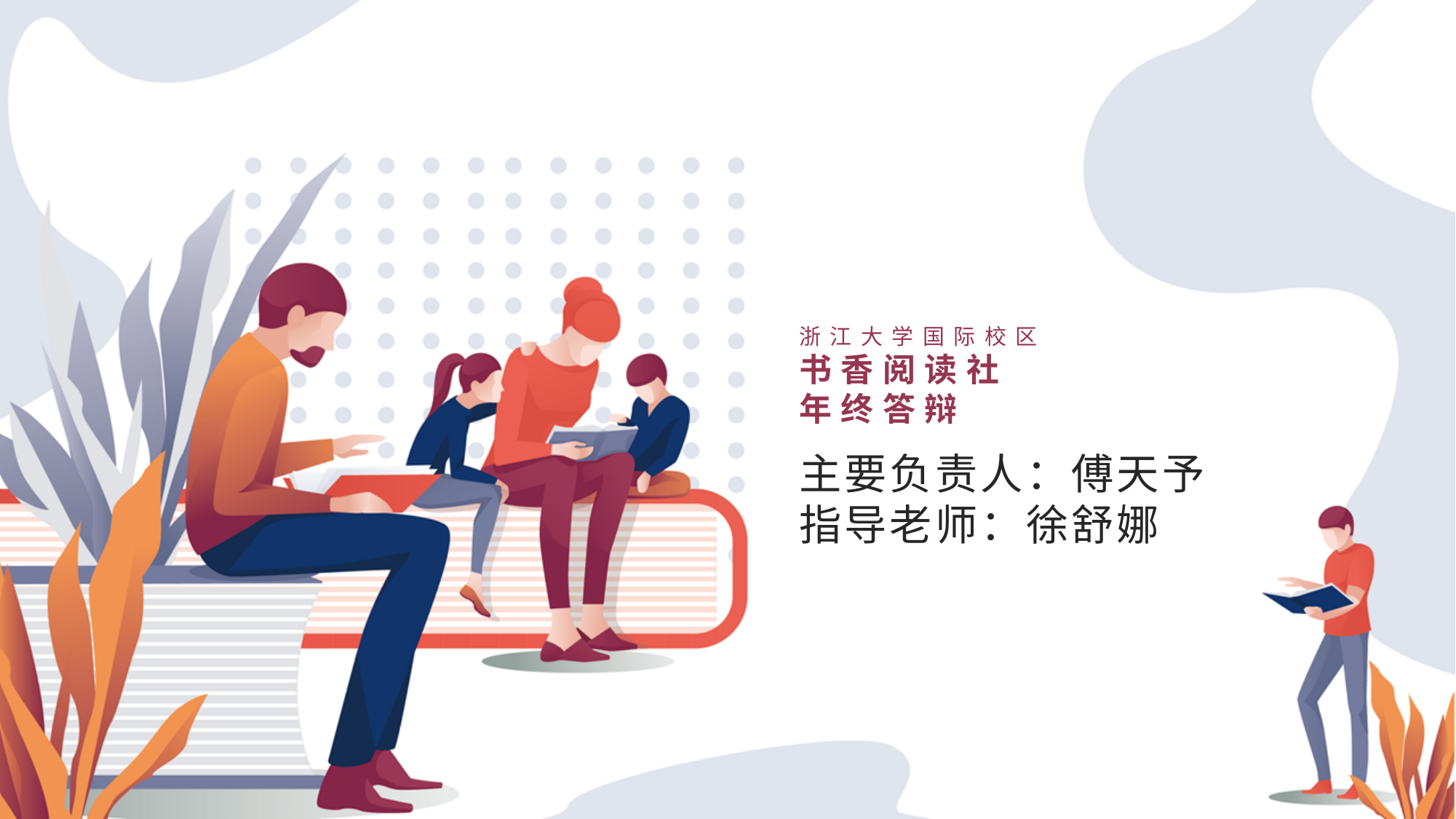

浙江大学国际校区
书香阅读社
年终答辩
主要负责人：傅天予
指导老师：徐舒娜